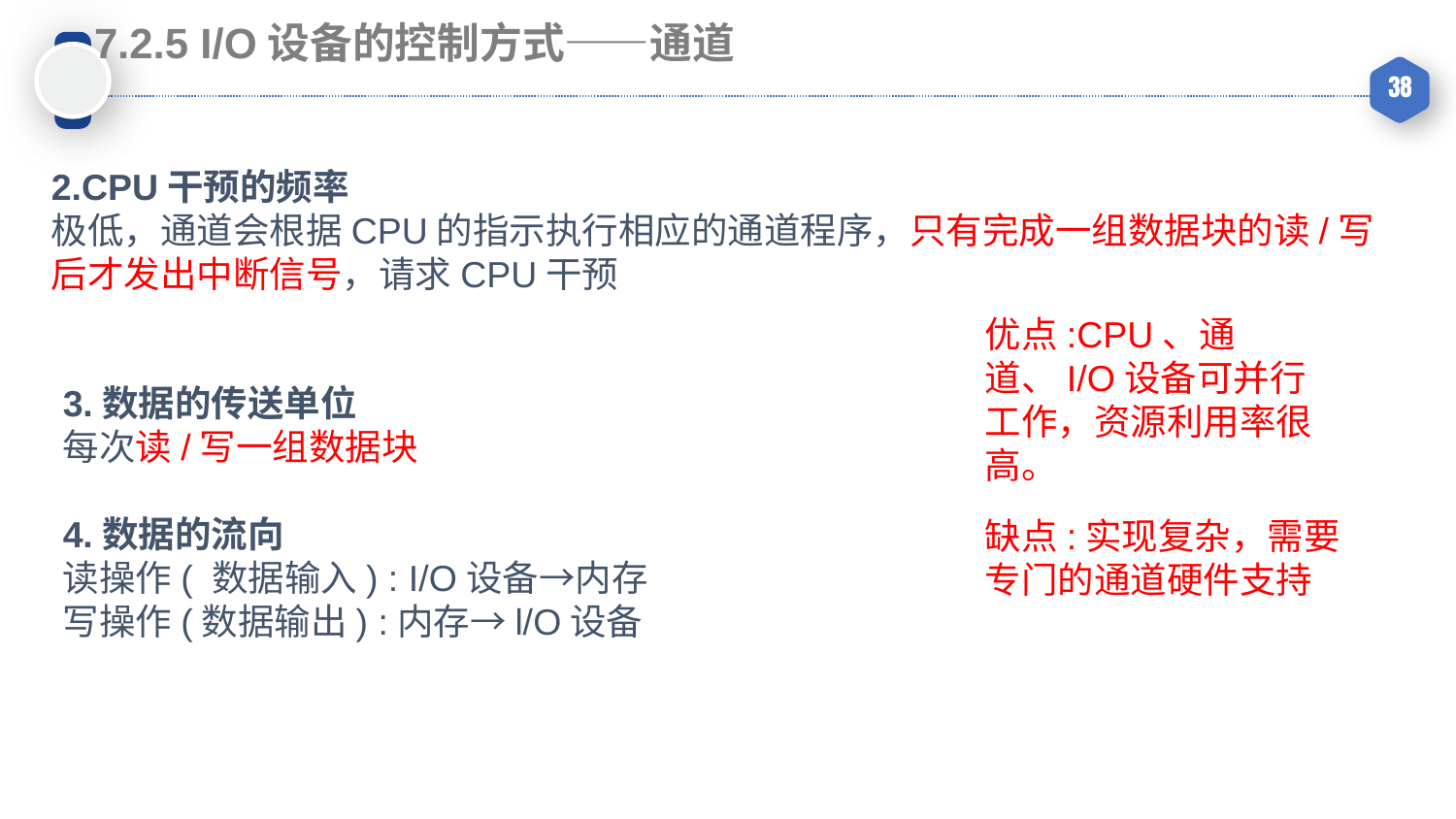

7.2.5 I/O设备的控制方式——通道
2.CPU干预的频率
极低，通道会根据CPU的指示执行相应的通道程序，只有完成一组数据块的读/写后才发出中断信号，请求CPU干预
优点:CPU、通道、I/O设备可并行工作，资源利用率很高。
3.数据的传送单位
每次读/写一组数据块

4.数据的流向
读操作( 数据输入) : I/O设备→内存
写操作(数据输出) :内存→l/O设备
缺点:实现复杂，需要专门的通道硬件支持